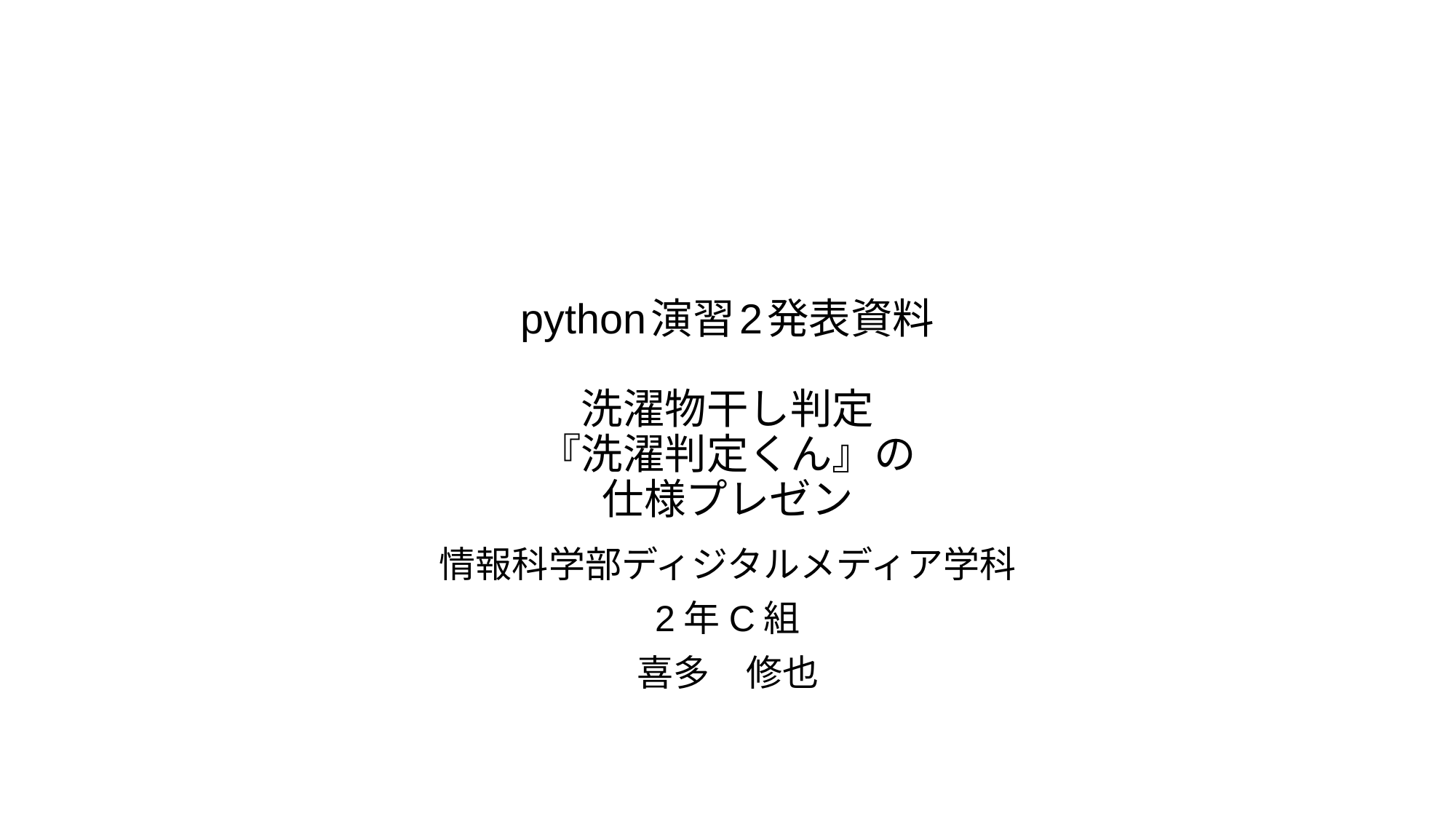

# python演習2発表資料 洗濯物干し判定 『洗濯判定くん』の 仕様プレゼン
情報科学部ディジタルメディア学科
2年C組
喜多　修也